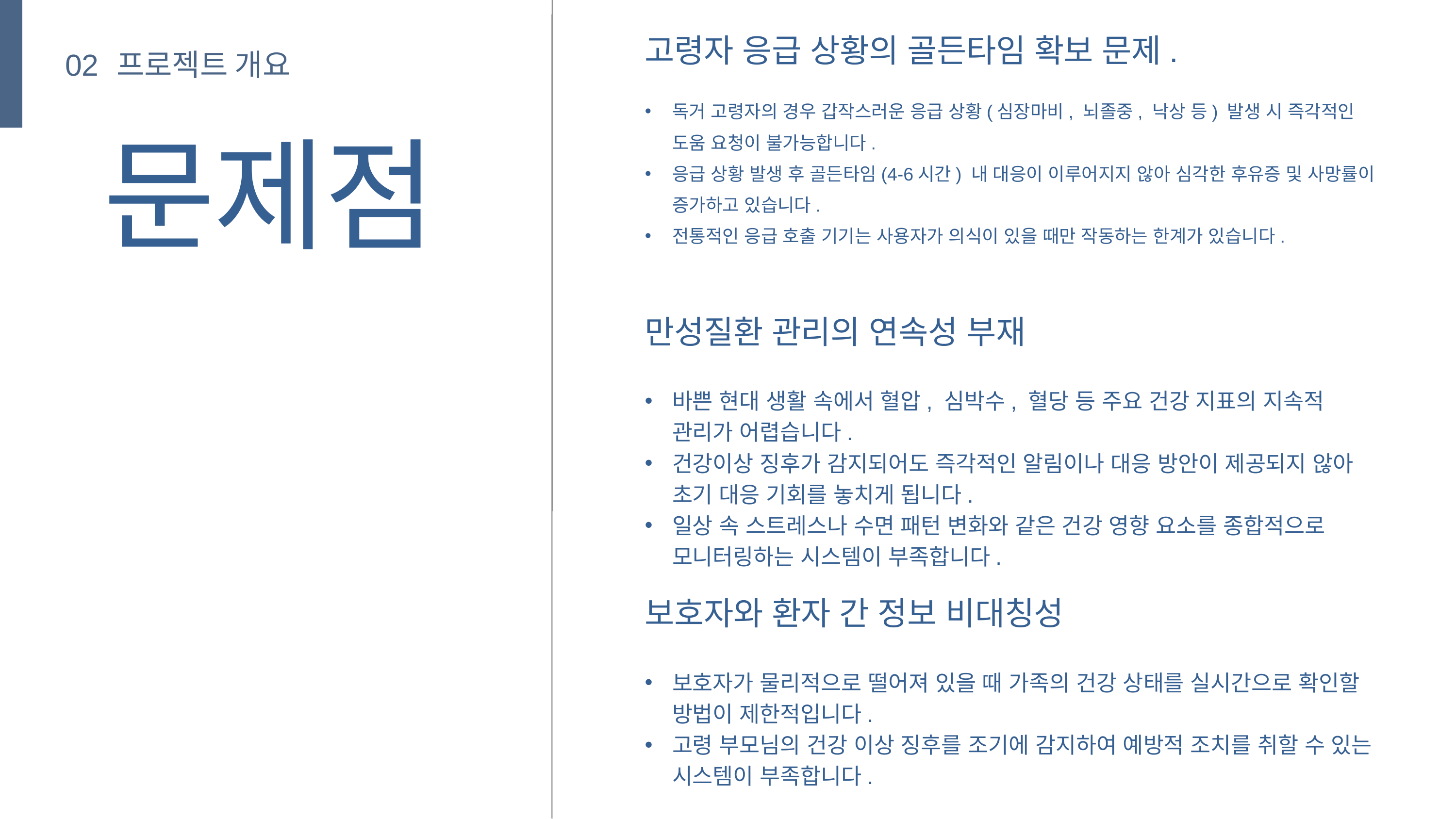

고령자 응급 상황의 골든타임 확보 문제.
독거 고령자의 경우 갑작스러운 응급 상황(심장마비, 뇌졸중, 낙상 등) 발생 시 즉각적인 도움 요청이 불가능합니다.
응급 상황 발생 후 골든타임(4-6시간) 내 대응이 이루어지지 않아 심각한 후유증 및 사망률이 증가하고 있습니다.
전통적인 응급 호출 기기는 사용자가 의식이 있을 때만 작동하는 한계가 있습니다.
02
프로젝트 개요
문제점
만성질환 관리의 연속성 부재
바쁜 현대 생활 속에서 혈압, 심박수, 혈당 등 주요 건강 지표의 지속적 관리가 어렵습니다.
건강이상 징후가 감지되어도 즉각적인 알림이나 대응 방안이 제공되지 않아 초기 대응 기회를 놓치게 됩니다.
일상 속 스트레스나 수면 패턴 변화와 같은 건강 영향 요소를 종합적으로 모니터링하는 시스템이 부족합니다.

보호자와 환자 간 정보 비대칭성
보호자가 물리적으로 떨어져 있을 때 가족의 건강 상태를 실시간으로 확인할 방법이 제한적입니다.
고령 부모님의 건강 이상 징후를 조기에 감지하여 예방적 조치를 취할 수 있는 시스템이 부족합니다.